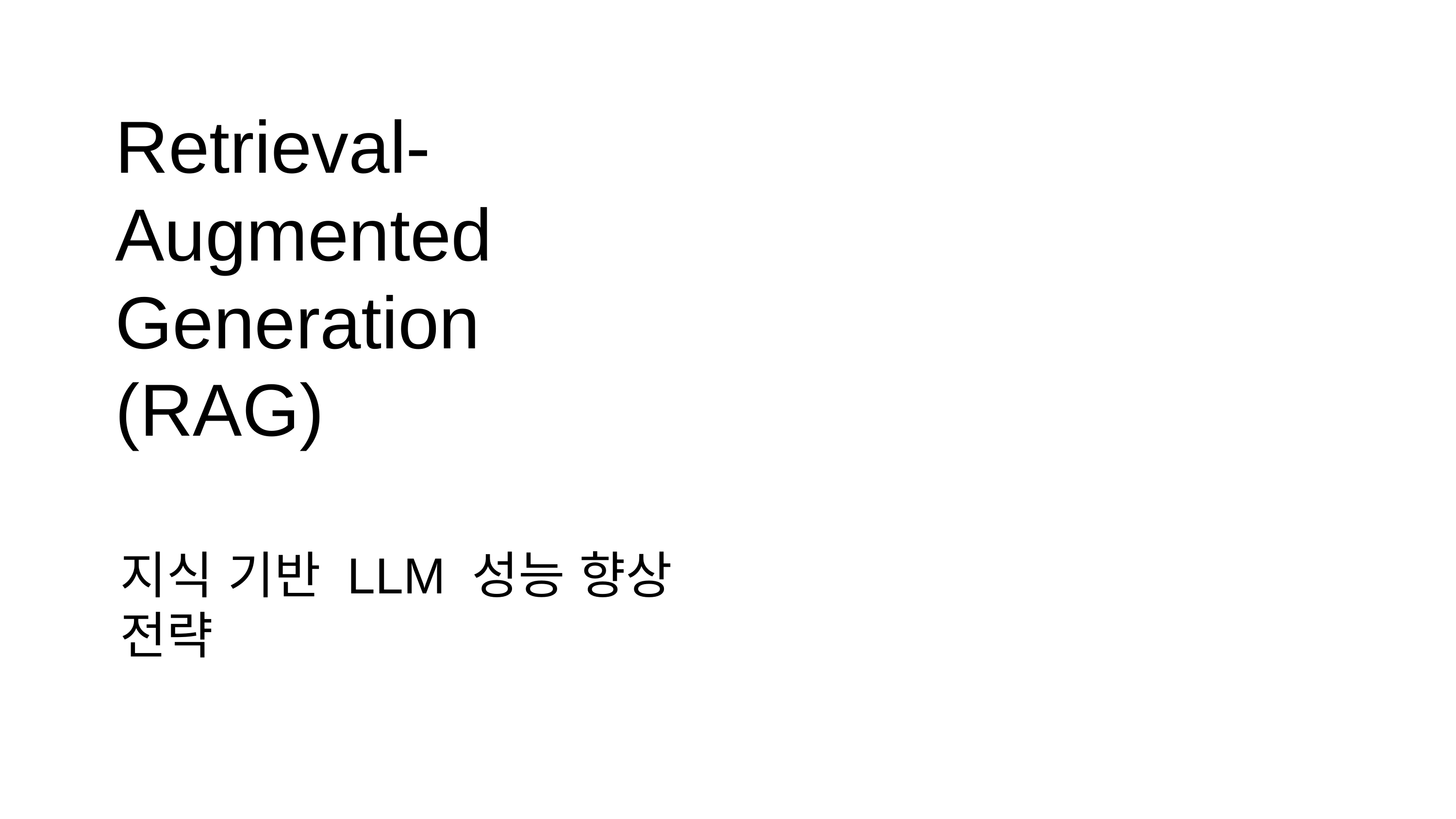

Retrieval-Augmented Generation (RAG)
지식 기반 LLM 성능 향상 전략